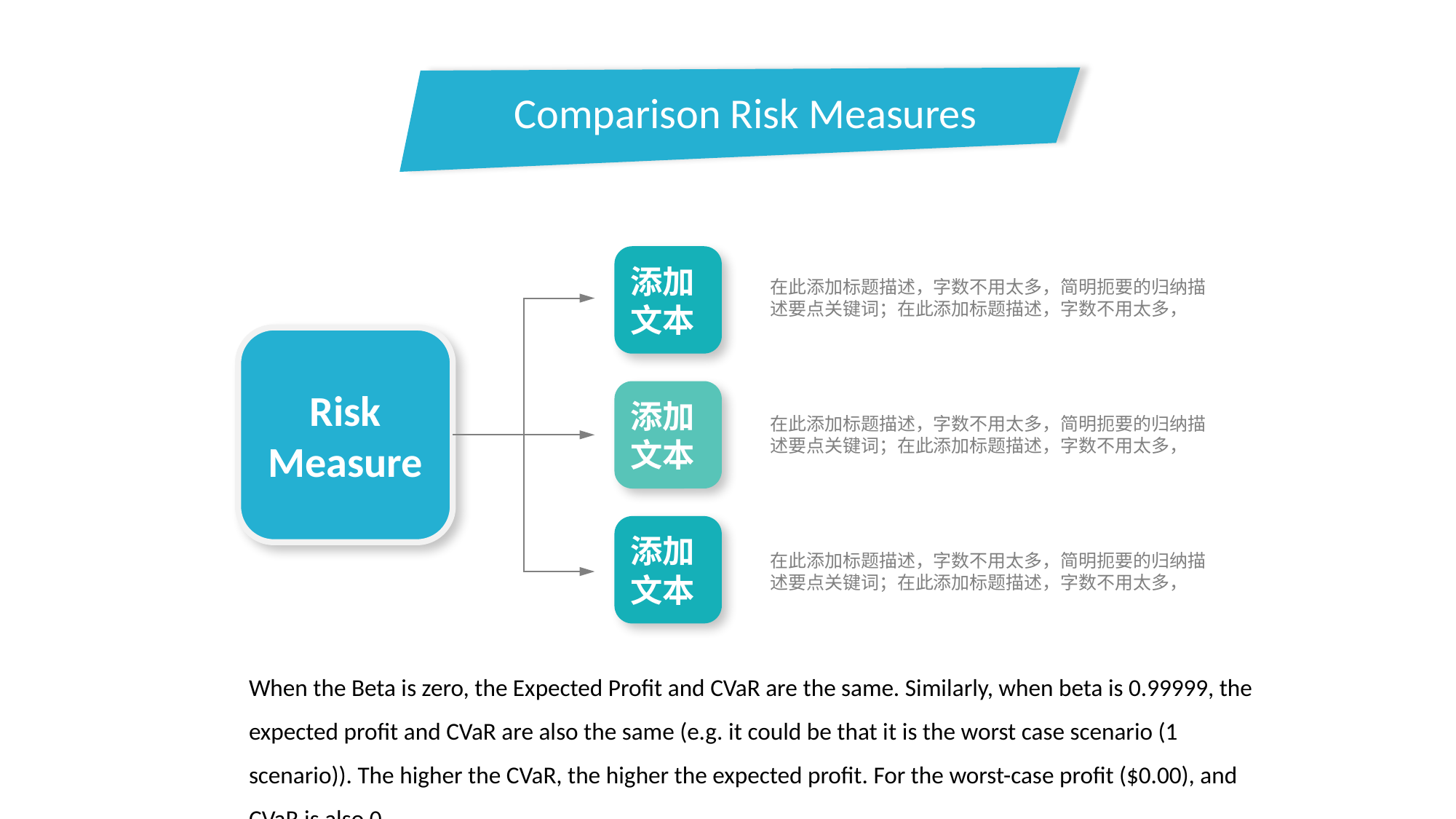

Comparison Risk Measures
添加
文本
在此添加标题描述，字数不用太多，简明扼要的归纳描述要点关键词；在此添加标题描述，字数不用太多，

Risk
Measure
添加
文本
在此添加标题描述，字数不用太多，简明扼要的归纳描述要点关键词；在此添加标题描述，字数不用太多，
添加
文本
在此添加标题描述，字数不用太多，简明扼要的归纳描述要点关键词；在此添加标题描述，字数不用太多，
When the Beta is zero, the Expected Profit and CVaR are the same. Similarly, when beta is 0.99999, the expected profit and CVaR are also the same (e.g. it could be that it is the worst case scenario (1 scenario)). The higher the CVaR, the higher the expected profit. For the worst-case profit ($0.00), and CVaR is also 0.